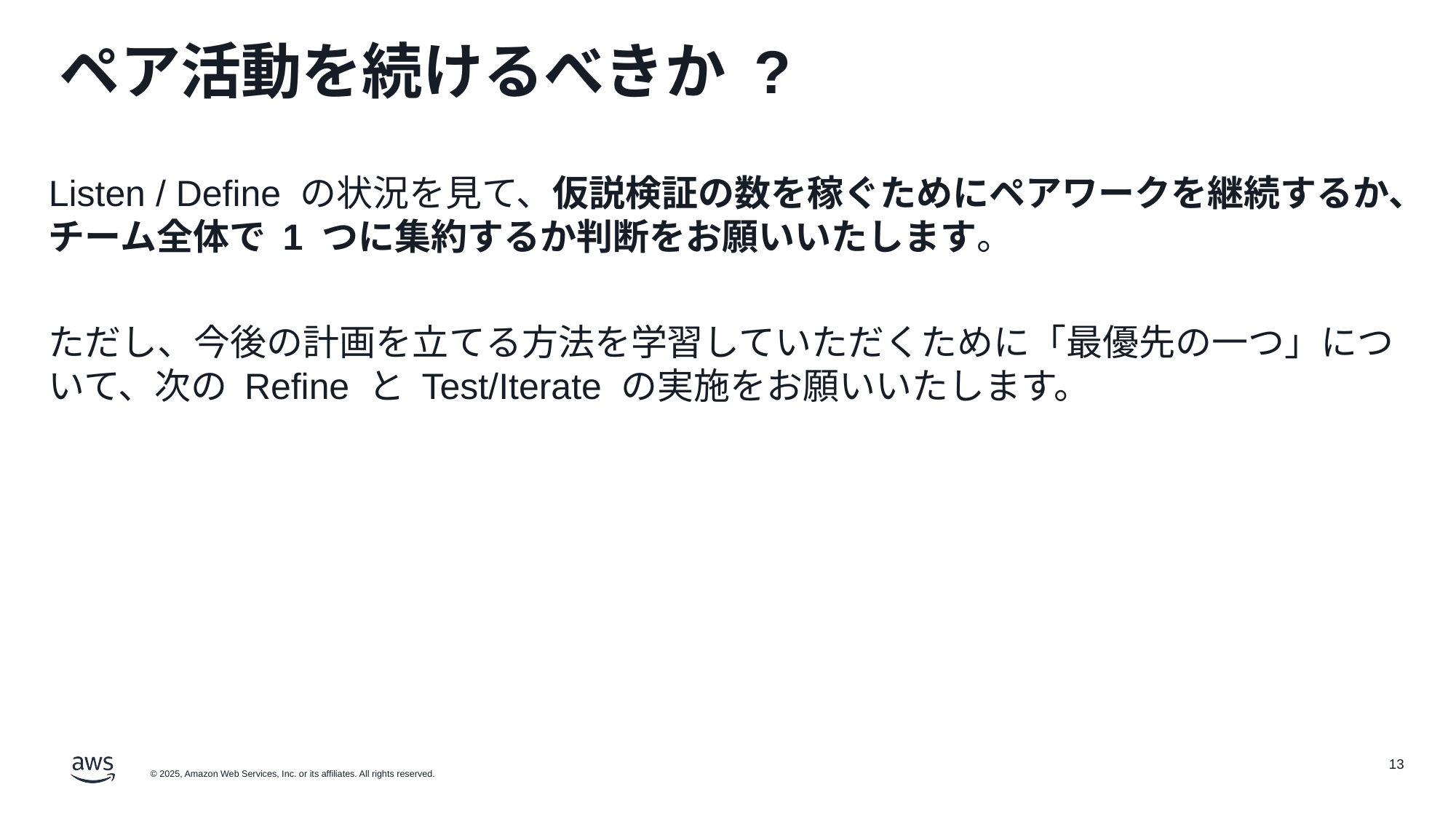

# ペア活動を続けるべきか ?
Listen / Define の状況を見て、仮説検証の数を稼ぐためにペアワークを継続するか、チーム全体で 1 つに集約するか判断をお願いいたします。

ただし、今後の計画を立てる方法を学習していただくために「最優先の一つ」について、次の Refine と Test/Iterate の実施をお願いいたします。
13